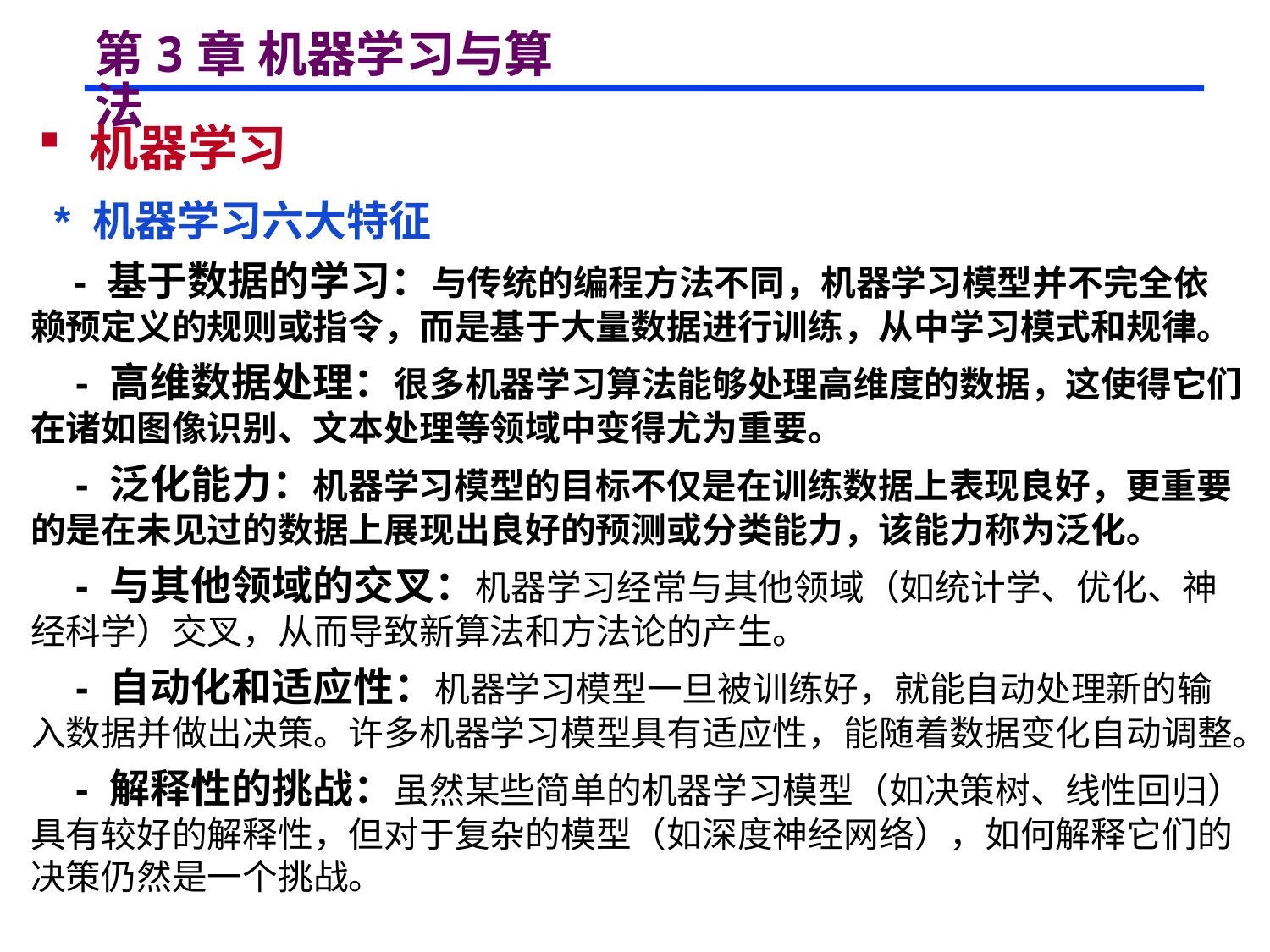

# 第3章 机器学习与算法
 机器学习
  * 机器学习六大特征
    - 基于数据的学习：与传统的编程方法不同，机器学习模型并不完全依赖预定义的规则或指令，而是基于大量数据进行训练，从中学习模式和规律。
    - 高维数据处理：很多机器学习算法能够处理高维度的数据，这使得它们在诸如图像识别、文本处理等领域中变得尤为重要。
    - 泛化能力：机器学习模型的目标不仅是在训练数据上表现良好，更重要的是在未见过的数据上展现出良好的预测或分类能力，该能力称为泛化。
    - 与其他领域的交叉：机器学习经常与其他领域（如统计学、优化、神经科学）交叉，从而导致新算法和方法论的产生。
    - 自动化和适应性：机器学习模型一旦被训练好，就能自动处理新的输入数据并做出决策。许多机器学习模型具有适应性，能随着数据变化自动调整。
    - 解释性的挑战：虽然某些简单的机器学习模型（如决策树、线性回归）具有较好的解释性，但对于复杂的模型（如深度神经网络），如何解释它们的决策仍然是一个挑战。